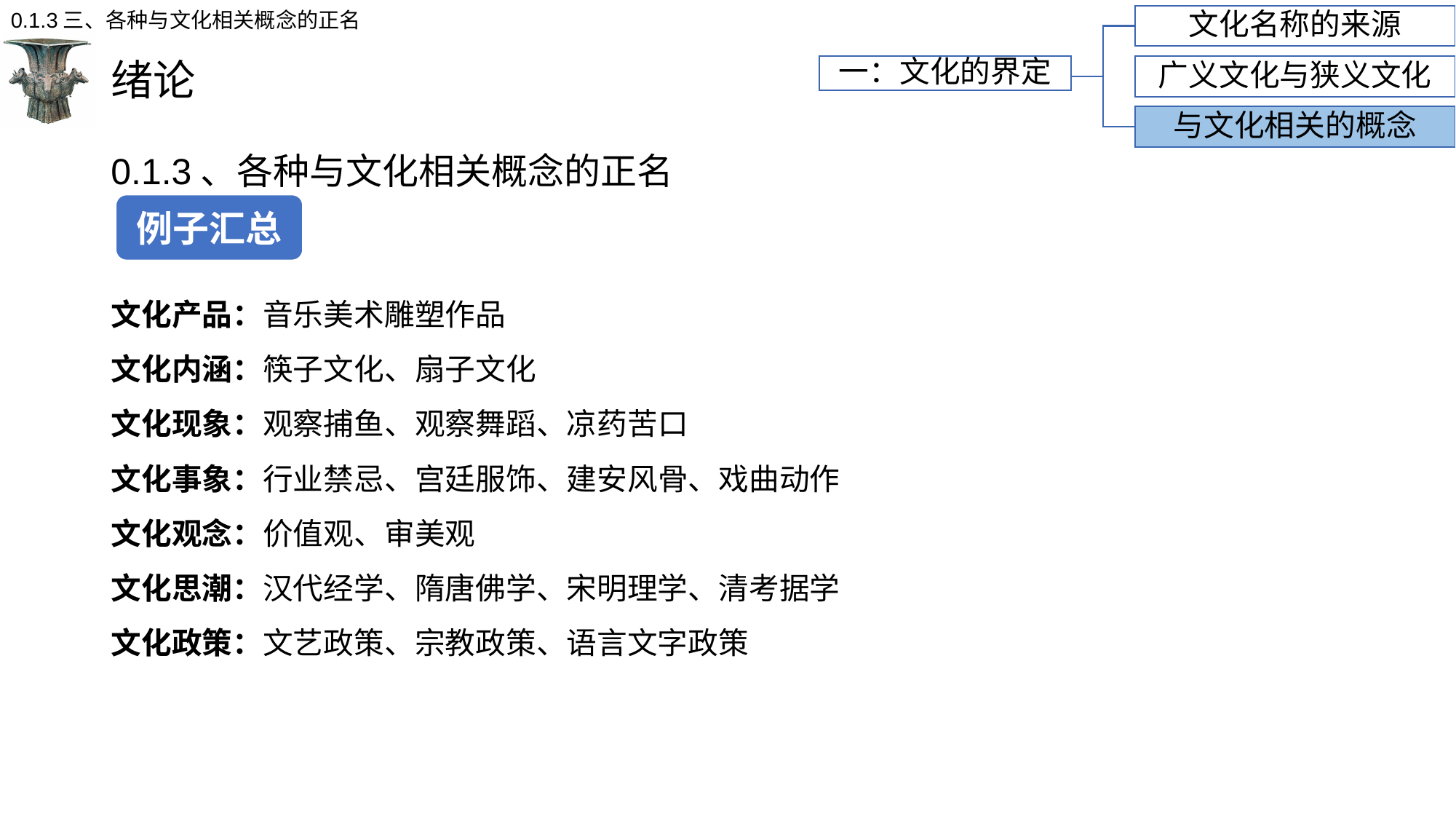

0.1.3三、各种与文化相关概念的正名
文化名称的来源

# 绪论
一：文化的界定
广义文化与狭义文化

与文化相关的概念
0.1.3、各种与文化相关概念的正名
例子汇总
文化产品：音乐美术雕塑作品
文化内涵：筷子文化、扇子文化
文化现象：观察捕鱼、观察舞蹈、凉药苦口
文化事象：行业禁忌、宫廷服饰、建安风骨、戏曲动作
文化观念：价值观、审美观
文化思潮：汉代经学、隋唐佛学、宋明理学、清考据学
文化政策：文艺政策、宗教政策、语言文字政策
70